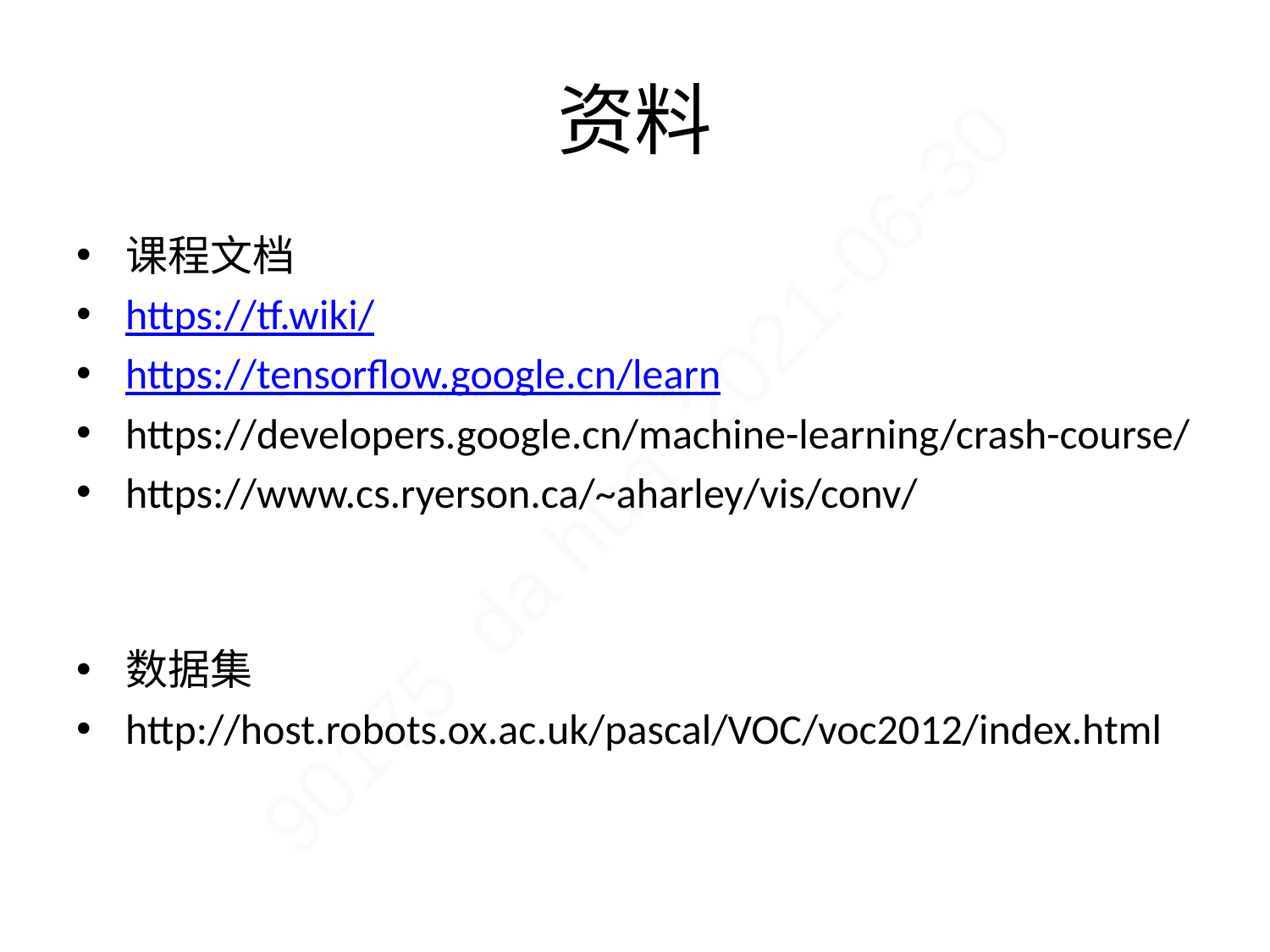

# 资料
课程文档
https://tf.wiki/
https://tensorflow.google.cn/learn
https://developers.google.cn/machine-learning/crash-course/
https://www.cs.ryerson.ca/~aharley/vis/conv/

数据集
http://host.robots.ox.ac.uk/pascal/VOC/voc2012/index.html